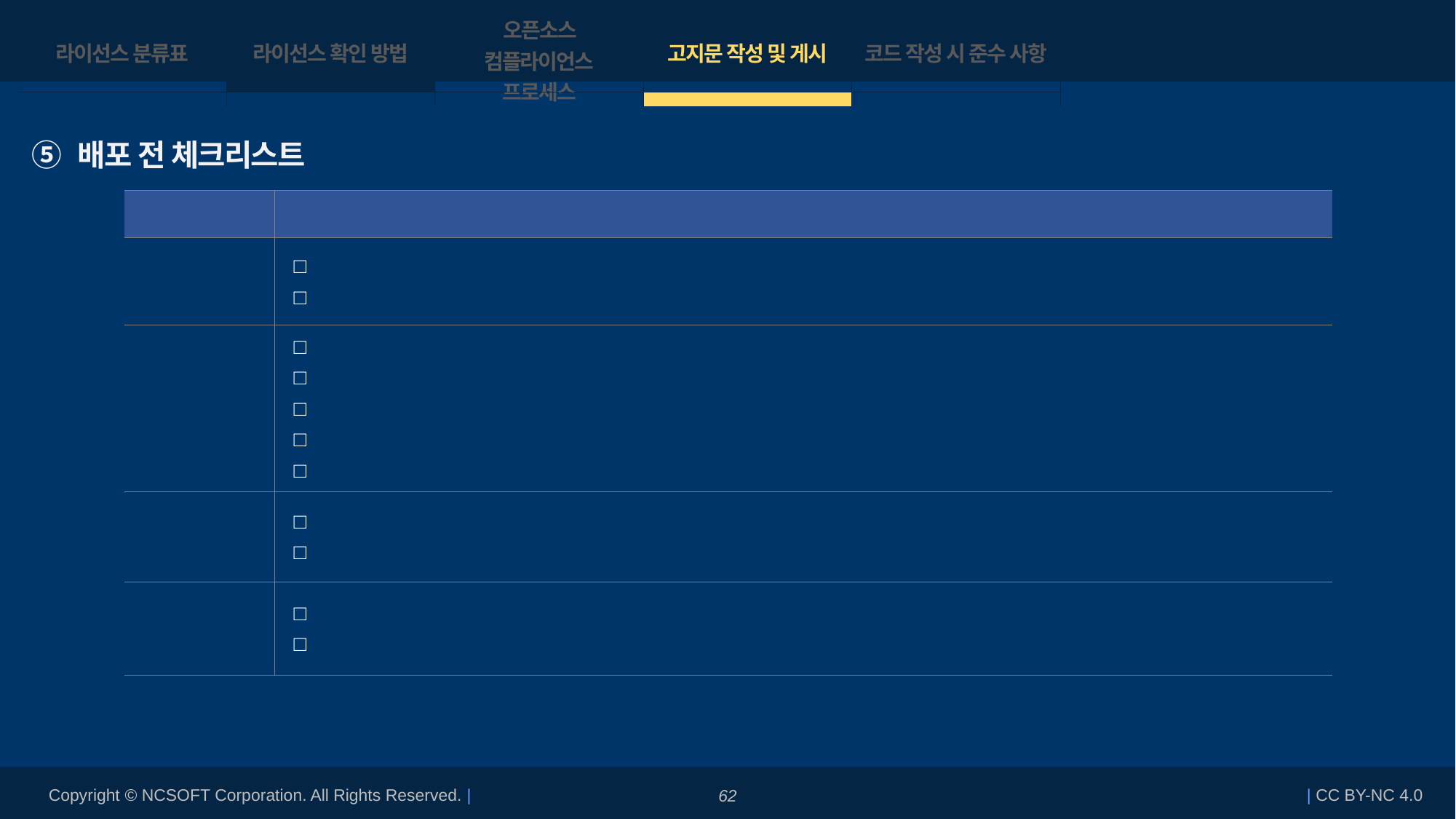

| 라이선스 분류표 | 라이선스 확인 방법 | 오픈소스 컴플라이언스 프로세스 | 고지문 작성 및 게시 | 코드 작성 시 준수 사항 |
| --- | --- | --- | --- | --- |
|  |  |  |  |  |
⑤ 배포 전 체크리스트
| 구분 | 내용 |
| --- | --- |
| Copyleft 오픈소스 확인 | 자사에서 사용을 금지하는 라이선스에 해당하는 오픈소스가 포함되어 있지 않다. 조건부 허용 라이선스에 해당하는 오픈소스는 유관부서에 공유 및 사용에 대한 승인을 받았다. |
| 코드 | 오픈소스 프로젝트 내에 포함되어 있는 LICENSE 파일을 유지하고 있다. 소스코드 내에 주석으로 포함되어 있는 라이선스 텍스트를 유지하고 있다. 오픈소스 프로젝트의 폴더를 그대로 복사하여 프로젝트에 추가하였다. 오픈소스들은 별도 폴더에 모아 두었다. (예. Plugins, Extras 등의 전용 폴더) 3rd Party 코드들은 별도 폴더에 모아 두었다. (예. 3rd party 등의 전용 폴더) |
| 구매 | 오픈소스가 아닌 상용 소프트웨어들은 구매 확인이 완료되었다. 오픈 폰트가 아닌 상용 폰트들은 구매 확인이 완료되었다. |
| 고지 | 오픈소스 담당부서로부터 전달 받은 오픈소스 라이선스 고지문 페이지를 생성하였다. 앱에서 오픈소스 라이선스 메뉴를 선택하면 고지문이 정상 노출 되는 것을 확인하였다. |